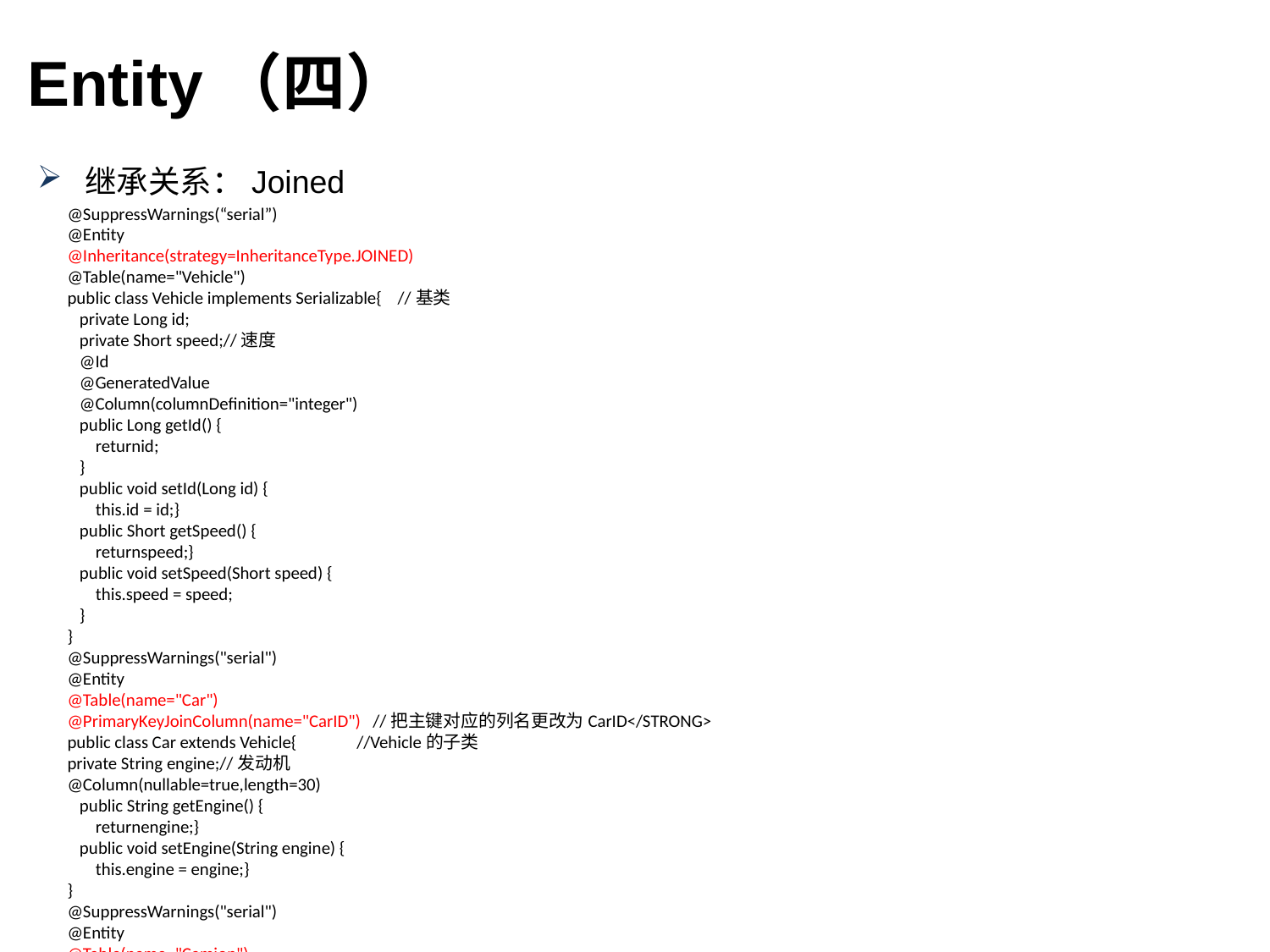

Entity（四）
继承关系：Joined
@SuppressWarnings(“serial”)
@Entity
@Inheritance(strategy=InheritanceType.JOINED)
@Table(name="Vehicle")
public class Vehicle implements Serializable{    //基类
   private Long id;
   private Short speed;//速度
   @Id
   @GeneratedValue
   @Column(columnDefinition="integer")
   public Long getId() {
       returnid;
   }
   public void setId(Long id) {
       this.id = id;}
   public Short getSpeed() {
       returnspeed;}
   public void setSpeed(Short speed) {
       this.speed = speed;
   }
}
@SuppressWarnings("serial")
@Entity
@Table(name="Car")
@PrimaryKeyJoinColumn(name="CarID")   //把主键对应的列名更改为CarID</STRONG>
public class Car extends Vehicle{               //Vehicle的子类
private String engine;//发动机
@Column(nullable=true,length=30)
   public String getEngine() {
       returnengine;}
   public void setEngine(String engine) {
       this.engine = engine;}
}
@SuppressWarnings("serial")
@Entity
@Table(name="Camion")
@PrimaryKeyJoinColumn(name="CamionID")   //把主键对应的列名更改为CamionID</STRONG>
public class Camion extends Car{                  //Car的子类
   privateString container;
   @Column(nullable=true,length=30)
   public String getContainer() {
       return container;
   }
   public void setContainer(String container) {
       this.container = container;}
   }